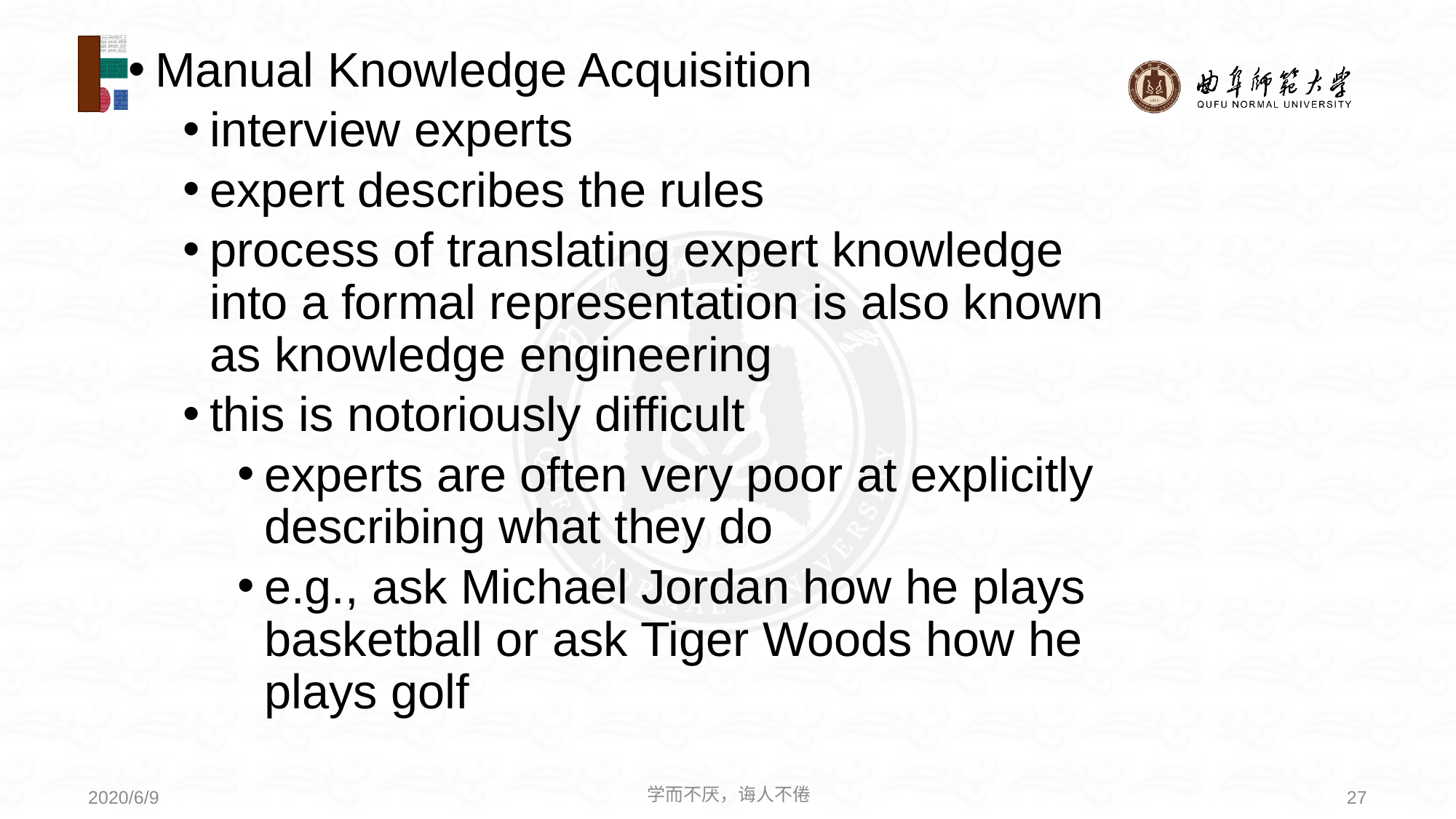

Manual Knowledge Acquisition
interview experts
expert describes the rules
process of translating expert knowledge into a formal representation is also known as knowledge engineering
this is notoriously difficult
experts are often very poor at explicitly describing what they do
e.g., ask Michael Jordan how he plays basketball or ask Tiger Woods how he plays golf
学而不厌，诲人不倦
27
2020/6/9